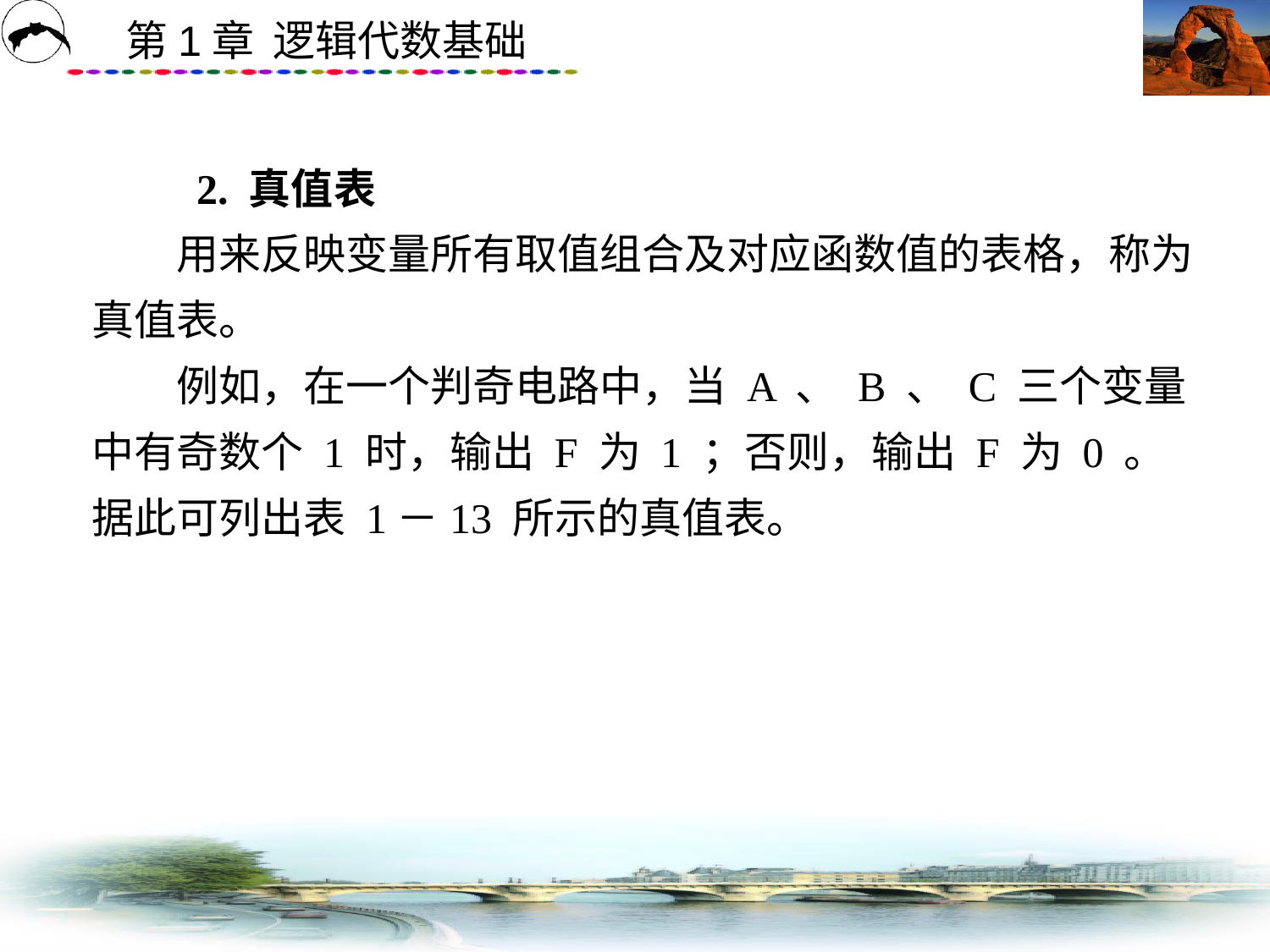

# 2. 真值表 　　用来反映变量所有取值组合及对应函数值的表格，称为真值表。 　　例如，在一个判奇电路中，当 A 、 B 、 C 三个变量中有奇数个 1 时，输出 F 为 1 ；否则，输出 F 为 0 。据此可列出表 1－13 所示的真值表。